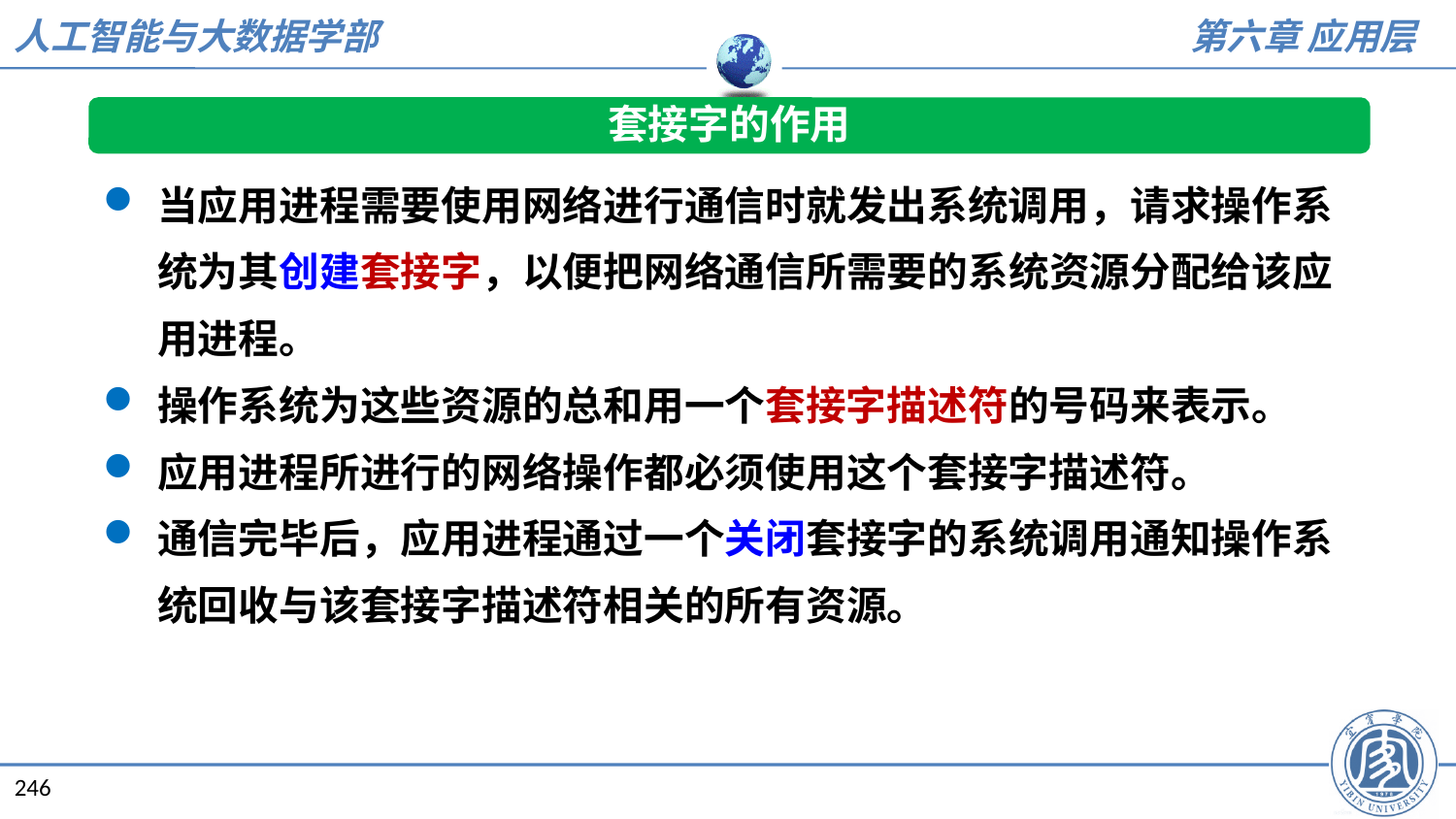

套接字的作用

当应用进程需要使用网络进行通信时就发出系统调用，请求操作系统为其创建套接字，以便把网络通信所需要的系统资源分配给该应用进程。
操作系统为这些资源的总和用一个套接字描述符的号码来表示。
应用进程所进行的网络操作都必须使用这个套接字描述符。
通信完毕后，应用进程通过一个关闭套接字的系统调用通知操作系统回收与该套接字描述符相关的所有资源。
246